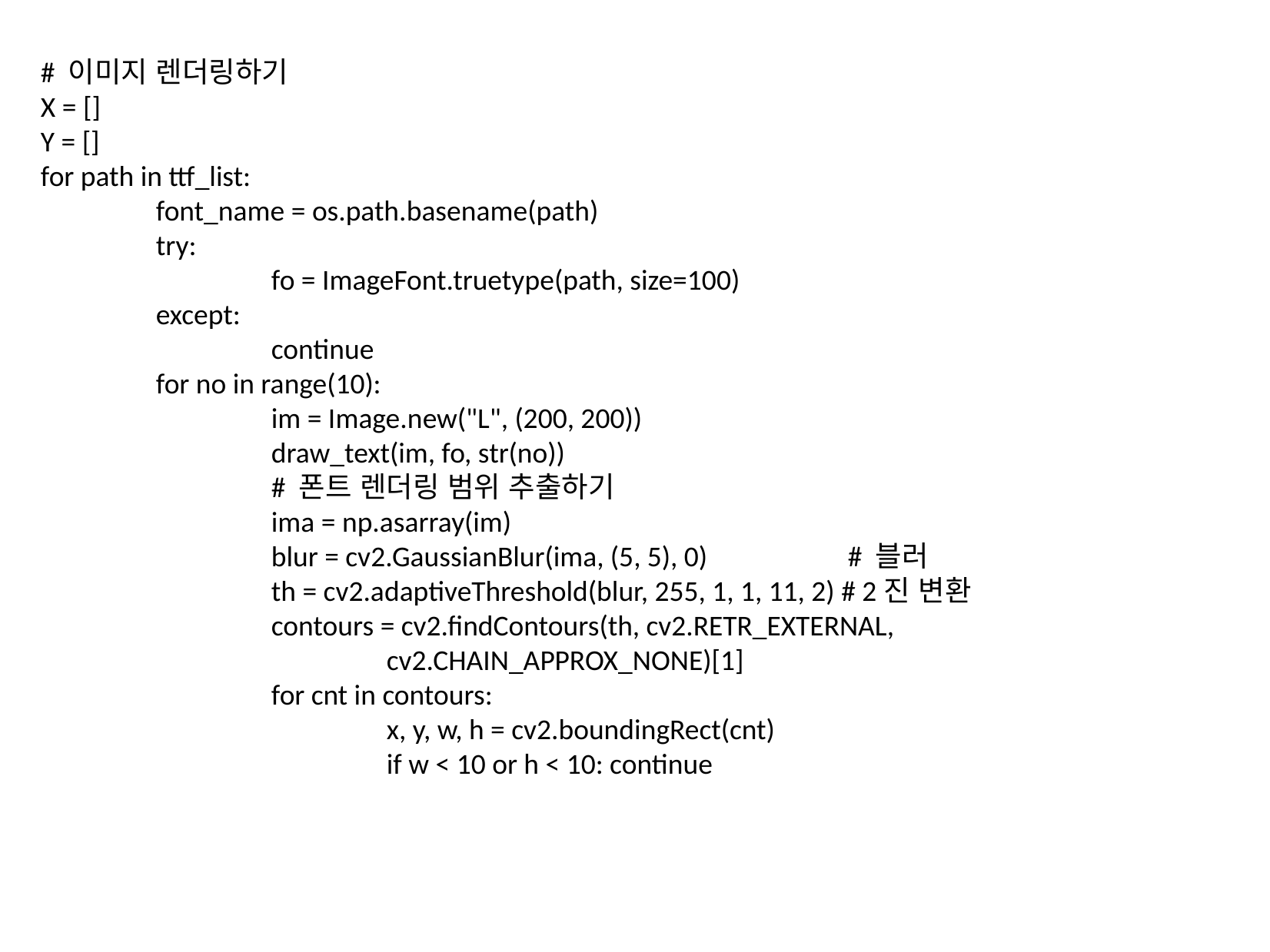

# 이미지 렌더링하기
X = []
Y = []
for path in ttf_list:
	font_name = os.path.basename(path)
	try:
		fo = ImageFont.truetype(path, size=100)
	except:
		continue
	for no in range(10):
		im = Image.new("L", (200, 200))
		draw_text(im, fo, str(no))
		# 폰트 렌더링 범위 추출하기
		ima = np.asarray(im)
		blur = cv2.GaussianBlur(ima, (5, 5), 0)		# 블러
		th = cv2.adaptiveThreshold(blur, 255, 1, 1, 11, 2) # 2진 변환
		contours = cv2.findContours(th, cv2.RETR_EXTERNAL,
			cv2.CHAIN_APPROX_NONE)[1]
		for cnt in contours:
			x, y, w, h = cv2.boundingRect(cnt)
			if w < 10 or h < 10: continue